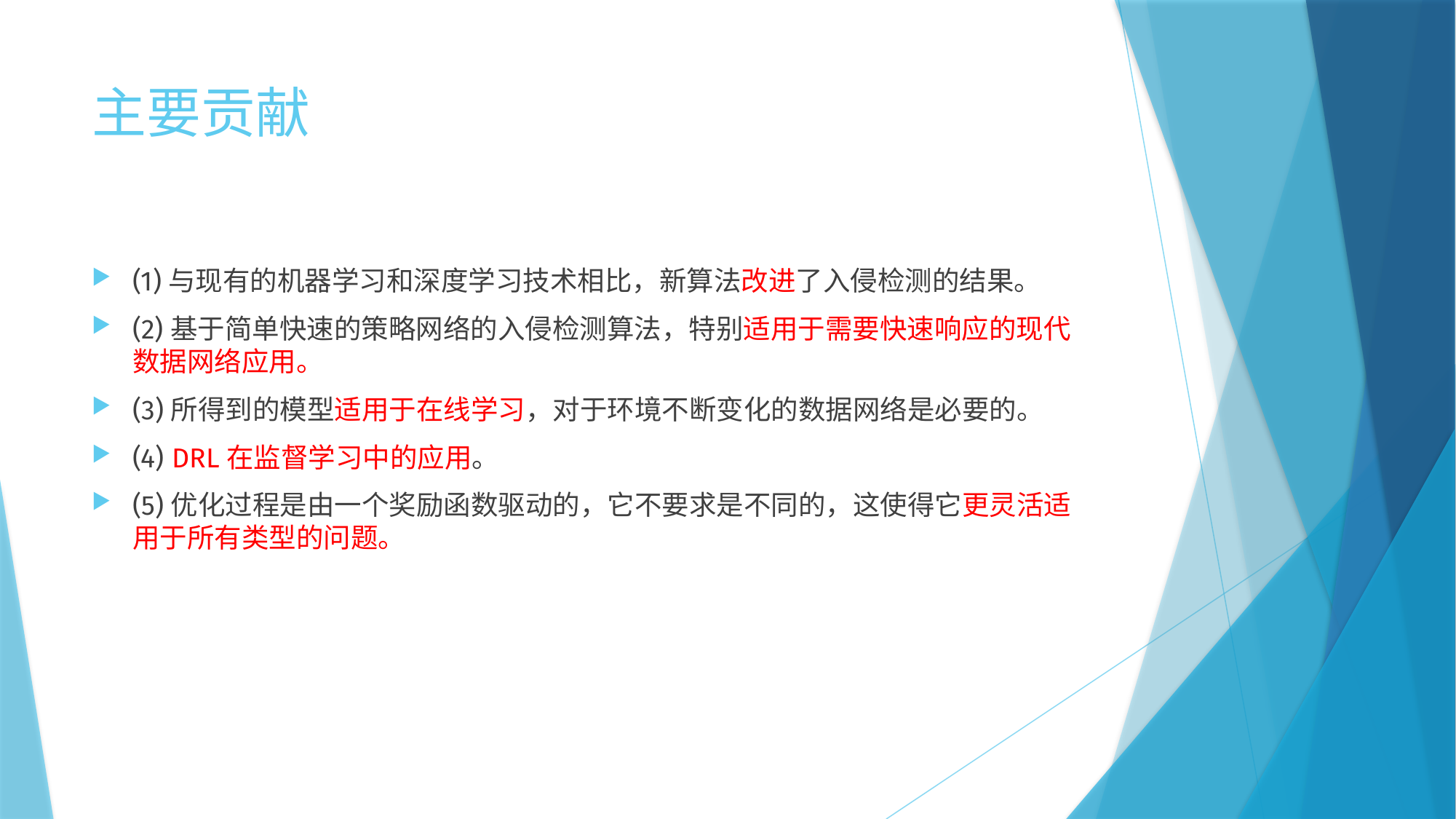

# 主要贡献
(1)与现有的机器学习和深度学习技术相比，新算法改进了入侵检测的结果。
(2)基于简单快速的策略网络的入侵检测算法，特别适用于需要快速响应的现代数据网络应用。
(3)所得到的模型适用于在线学习，对于环境不断变化的数据网络是必要的。
(4) DRL在监督学习中的应用。
(5)优化过程是由一个奖励函数驱动的，它不要求是不同的，这使得它更灵活适用于所有类型的问题。